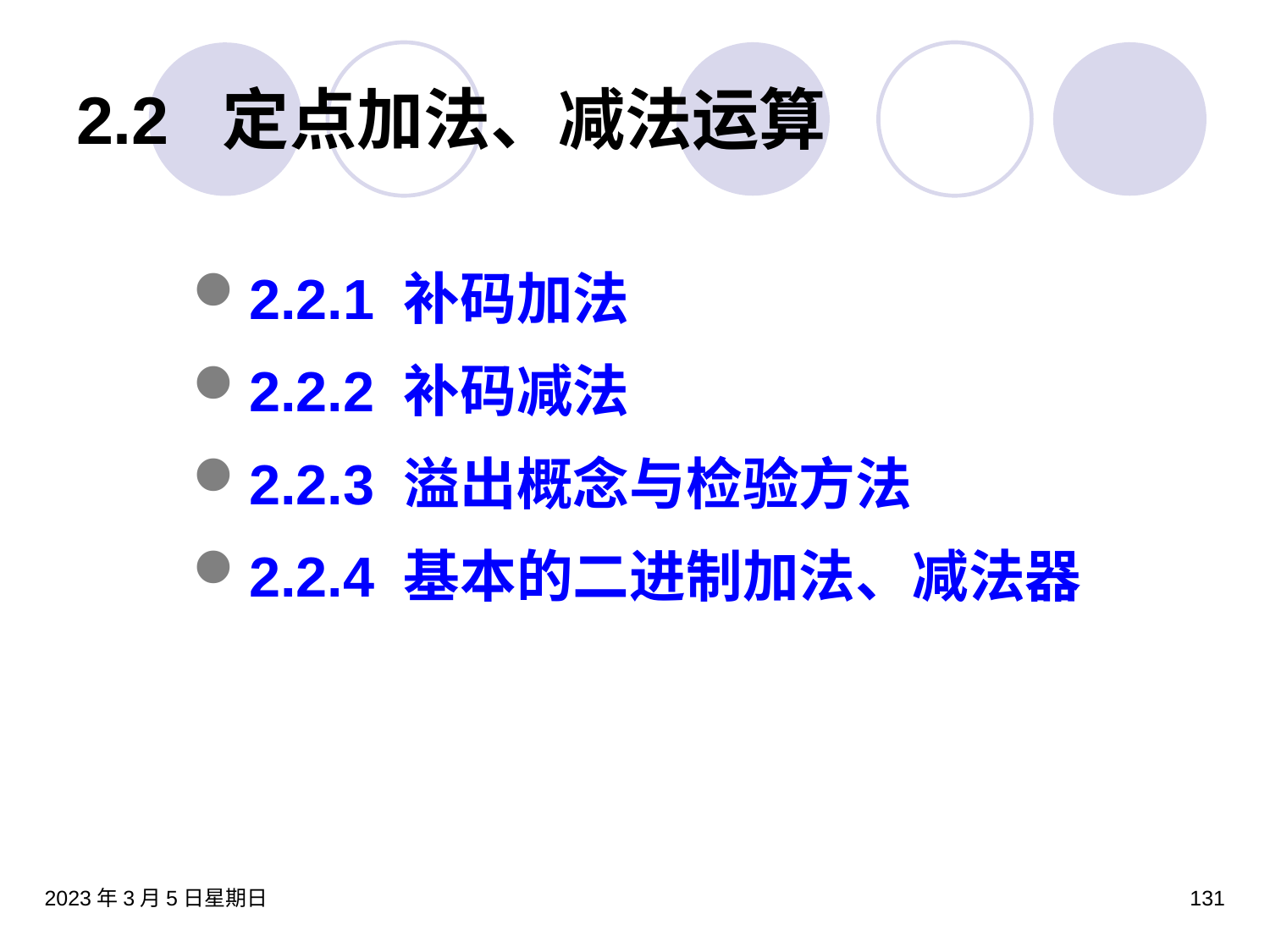

# 2.2  定点加法、减法运算
2.2.1 补码加法
2.2.2 补码减法
2.2.3 溢出概念与检验方法
2.2.4 基本的二进制加法、减法器
2023年3月5日星期日
131